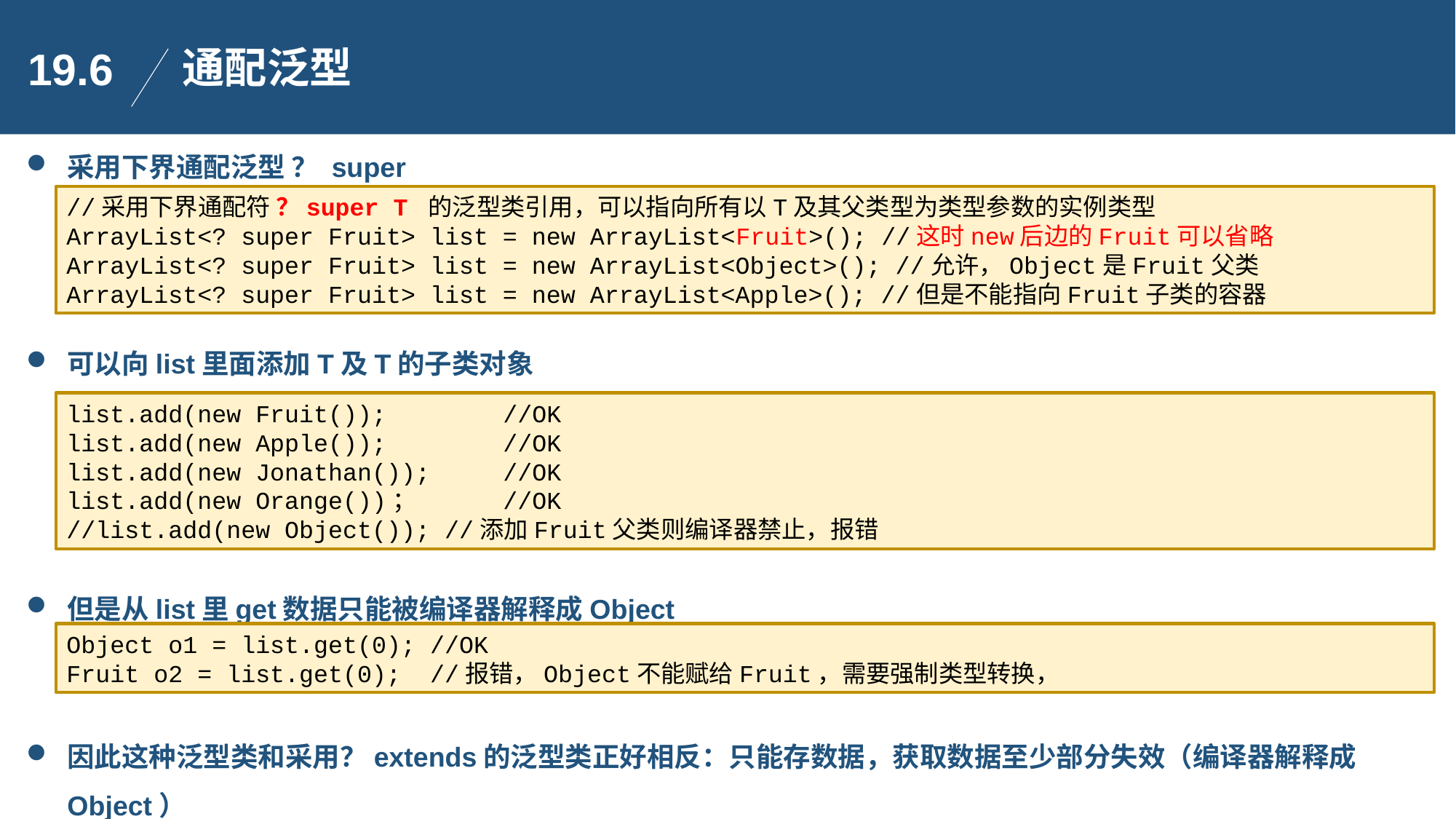

通配泛型
19.6
采用下界通配泛型 ？ super

可以向list里面添加T及T的子类对象

但是从list里get数据只能被编译器解释成Object

因此这种泛型类和采用？extends的泛型类正好相反：只能存数据，获取数据至少部分失效（编译器解释成Object）
//采用下界通配符 ？super T 的泛型类引用，可以指向所有以T及其父类型为类型参数的实例类型
ArrayList<? super Fruit> list = new ArrayList<Fruit>(); //这时new后边的Fruit可以省略
ArrayList<? super Fruit> list = new ArrayList<Object>(); //允许，Object是Fruit父类
ArrayList<? super Fruit> list = new ArrayList<Apple>(); //但是不能指向Fruit子类的容器
list.add(new Fruit()); 	//OK
list.add(new Apple()); 	//OK
list.add(new Jonathan()); 	//OK
list.add(new Orange())；	//OK
//list.add(new Object()); //添加Fruit父类则编译器禁止，报错
Object o1 = list.get(0); //OK
Fruit o2 = list.get(0);  //报错，Object不能赋给Fruit，需要强制类型转换，